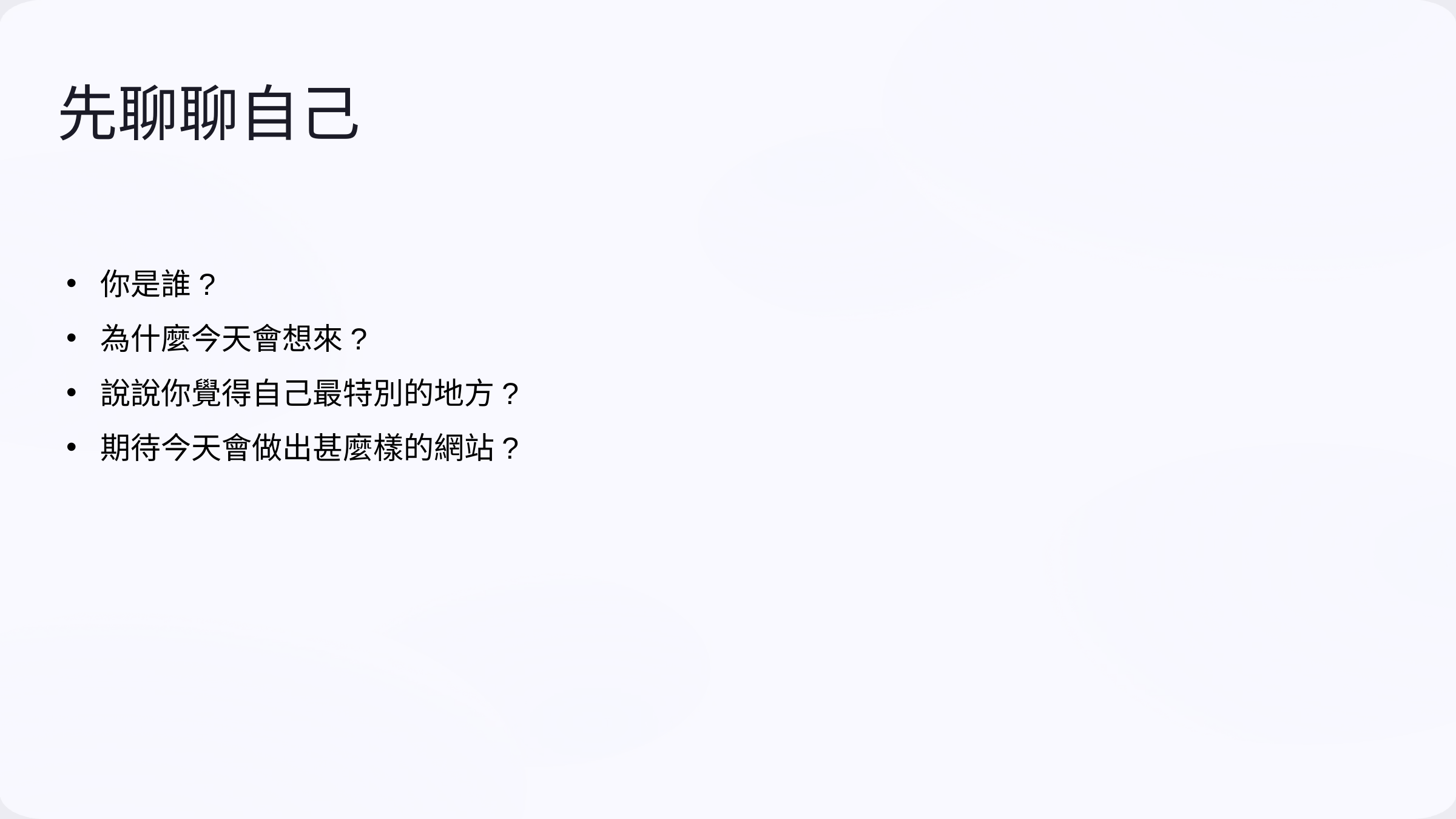

先聊聊自己
你是誰?
為什麼今天會想來?
說說你覺得自己最特別的地方?
期待今天會做出甚麼樣的網站?